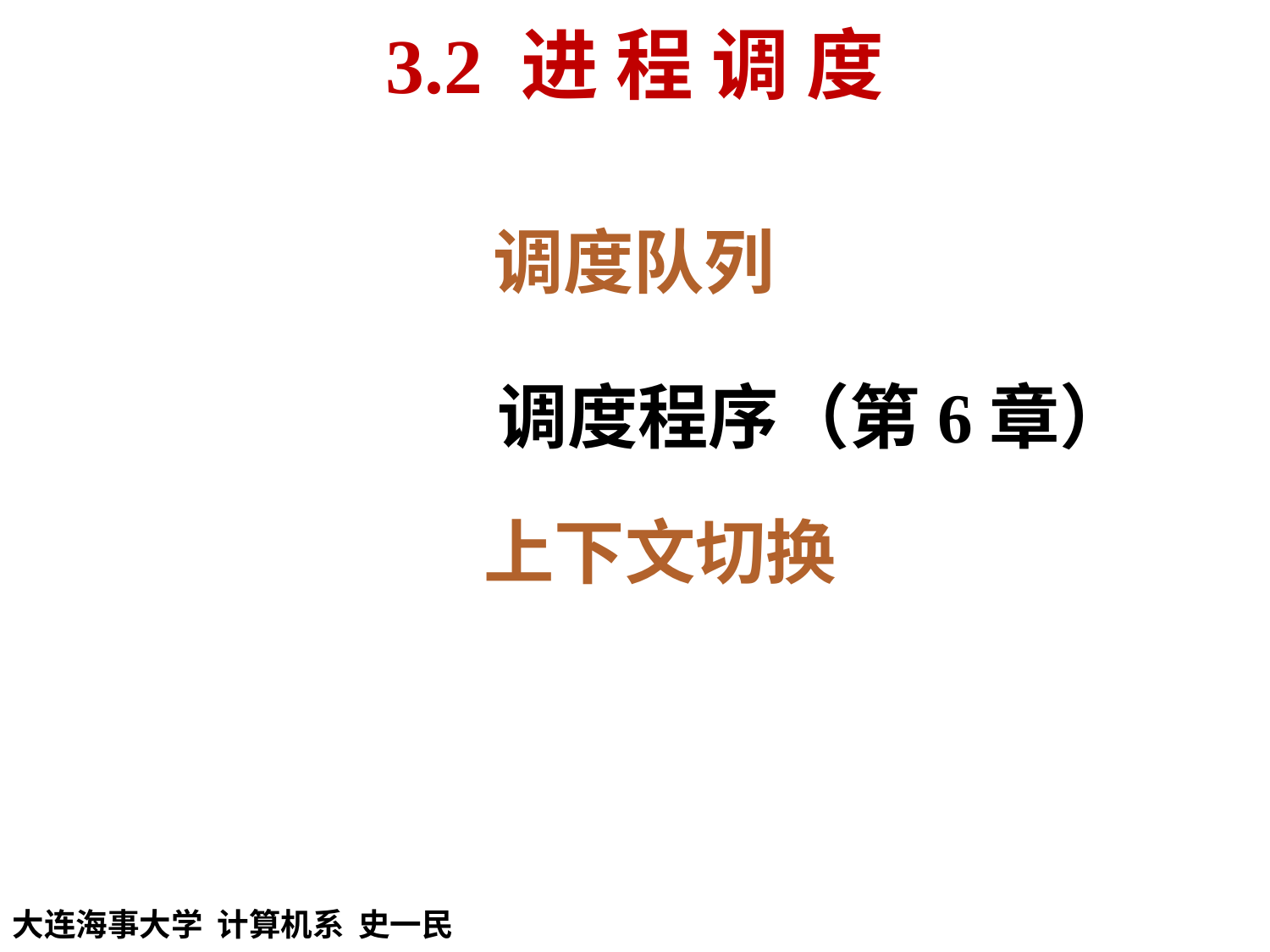

3.2 进 程 调 度
调度队列
调度程序（第6章）
上下文切换
大连海事大学  计算机系  史一民